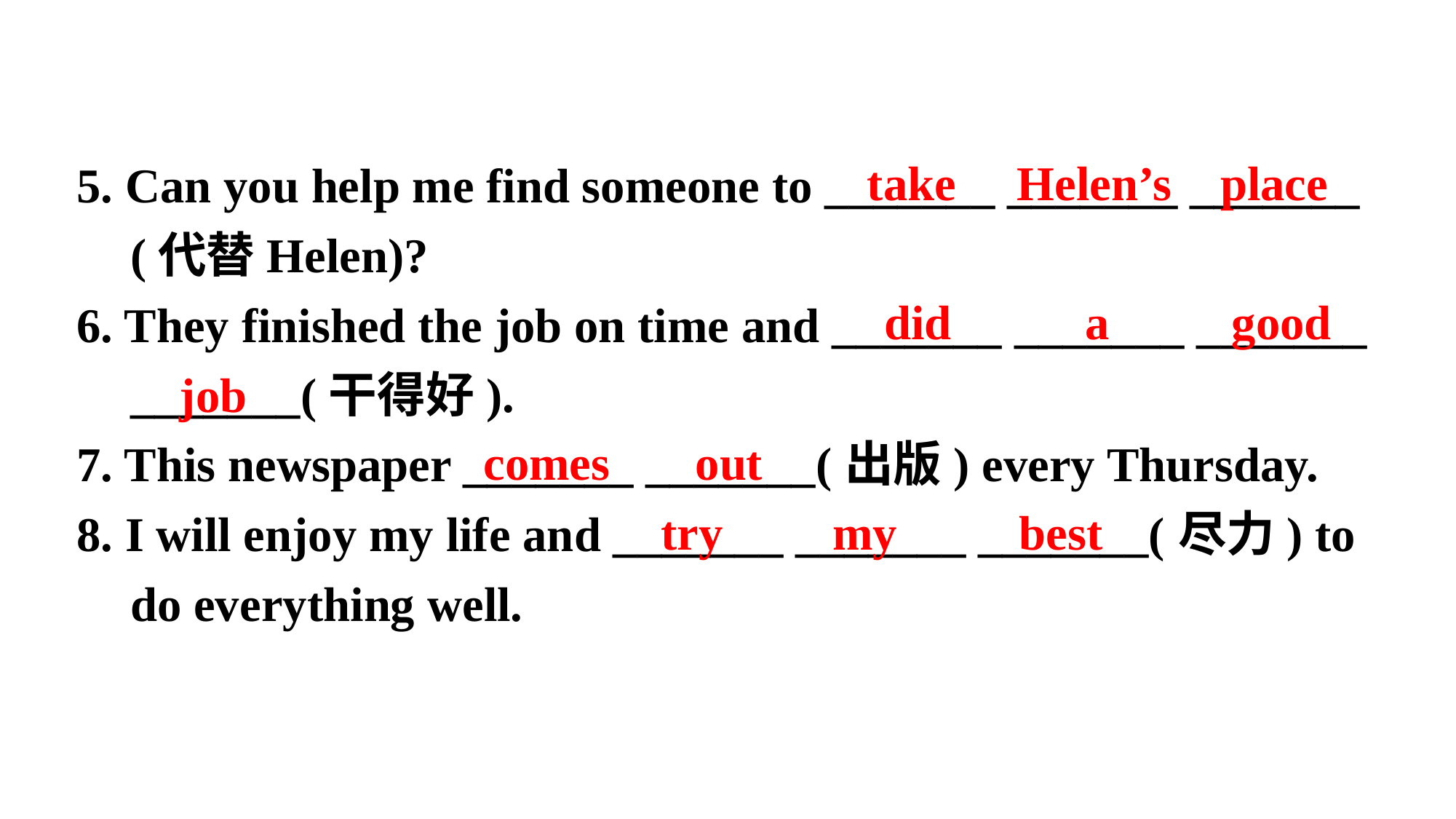

5. Can you help me find someone to _______ _______ _______ (代替Helen)?
6. They finished the job on time and _______ _______ _______ _______(干得好).
7. This newspaper _______ _______(出版) every Thursday.
8. I will enjoy my life and _______ _______ _______(尽力) to do everything well.
take     Helen’s    place
did           a          good
job
comes       out
try         my          best